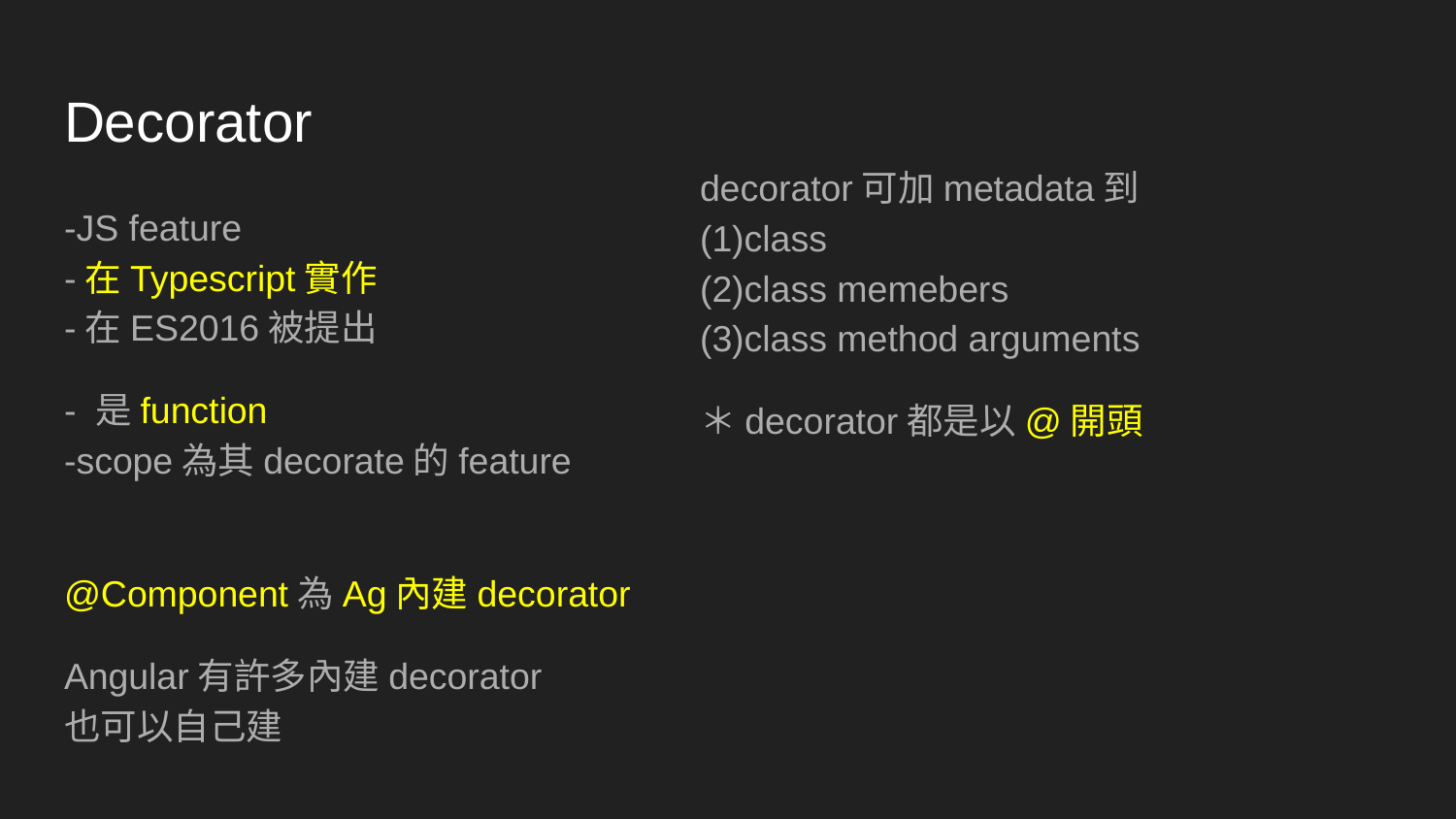

# Decorator
decorator可加metadata到
(1)class
(2)class memebers
(3)class method arguments
＊decorator都是以@開頭
-JS feature
-在Typescript實作
-在ES2016被提出
- 是function
-scope為其decorate的feature
@Component為Ag內建decorator
Angular有許多內建decorator
也可以自己建